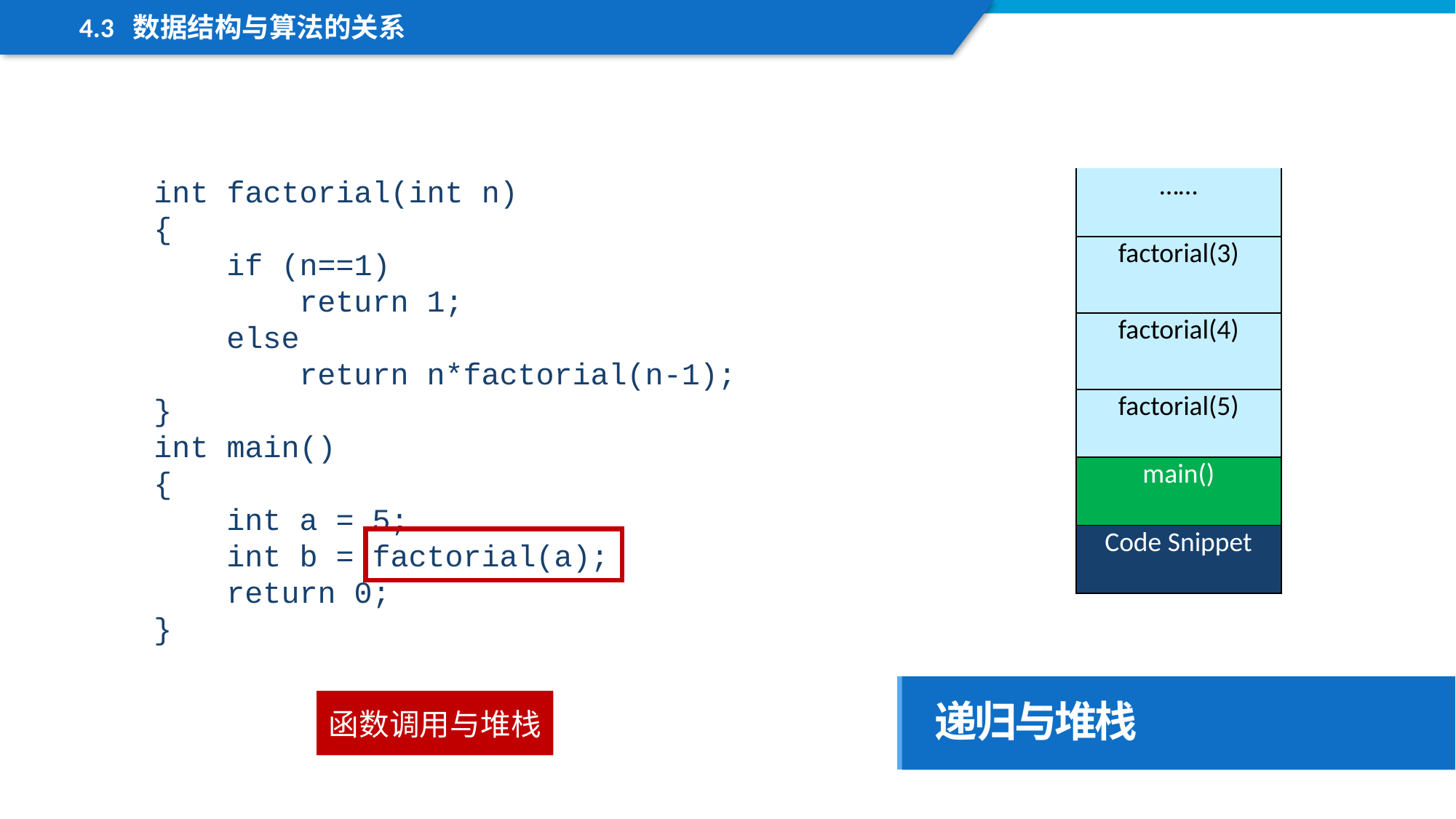

4.3  数据结构与算法的关系
int factorial(int n)
{
    if (n==1)
        return 1;
    else
        return n*factorial(n-1);
}
int main()
{
    int a = 5;
    int b = factorial(a);
    return 0;
}
| …… |
| --- |
| factorial(3) |
| factorial(4) |
| factorial(5) |
| main() |
| Code Snippet |

递归与堆栈
函数调用与堆栈